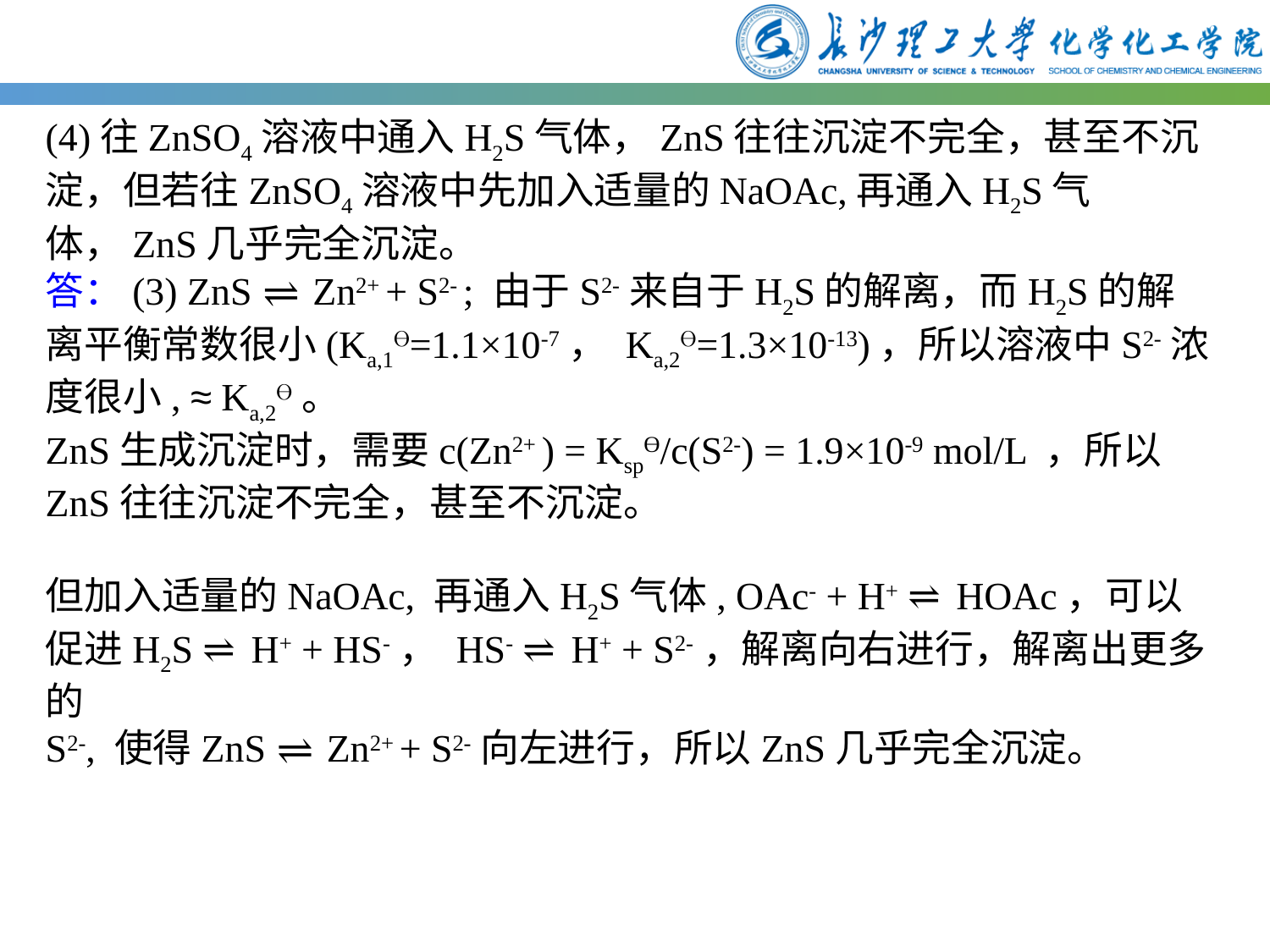

(4)往ZnSO4溶液中通入H2S气体，ZnS往往沉淀不完全，甚至不沉淀，但若往ZnSO4溶液中先加入适量的NaOAc,再通入H2S气体，ZnS几乎完全沉淀。
答：(3) ZnS ⇌ Zn2+ + S2- ; 由于S2-来自于H2S的解离，而H2S的解离平衡常数很小(Ka,1Ɵ=1.1×10-7， Ka,2Ɵ=1.3×10-13)，所以溶液中S2-浓度很小, ≈ Ka,2Ɵ。
ZnS生成沉淀时，需要c(Zn2+ ) = KspƟ/c(S2-) = 1.9×10-9 mol/L ，所以ZnS往往沉淀不完全，甚至不沉淀。

但加入适量的NaOAc, 再通入H2S气体, OAc- + H+ ⇌ HOAc，可以促进H2S ⇌ H+ + HS-， HS- ⇌ H+ + S2-，解离向右进行，解离出更多的
S2-, 使得ZnS ⇌ Zn2+ + S2-向左进行，所以ZnS几乎完全沉淀。

22